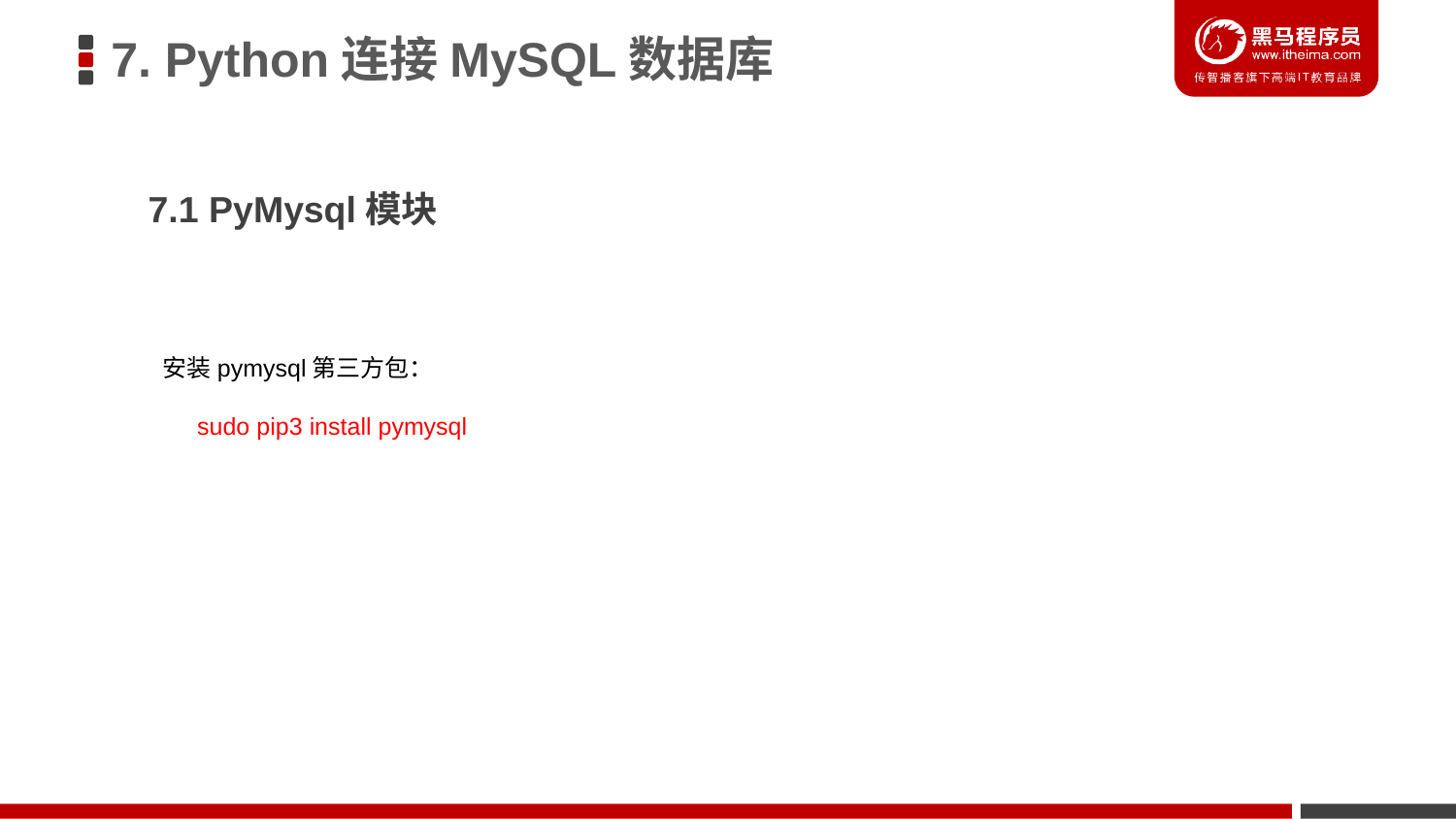

7. Python连接MySQL数据库
7.1 PyMysql模块
安装pymysql第三方包：

     sudo pip3 install pymysql